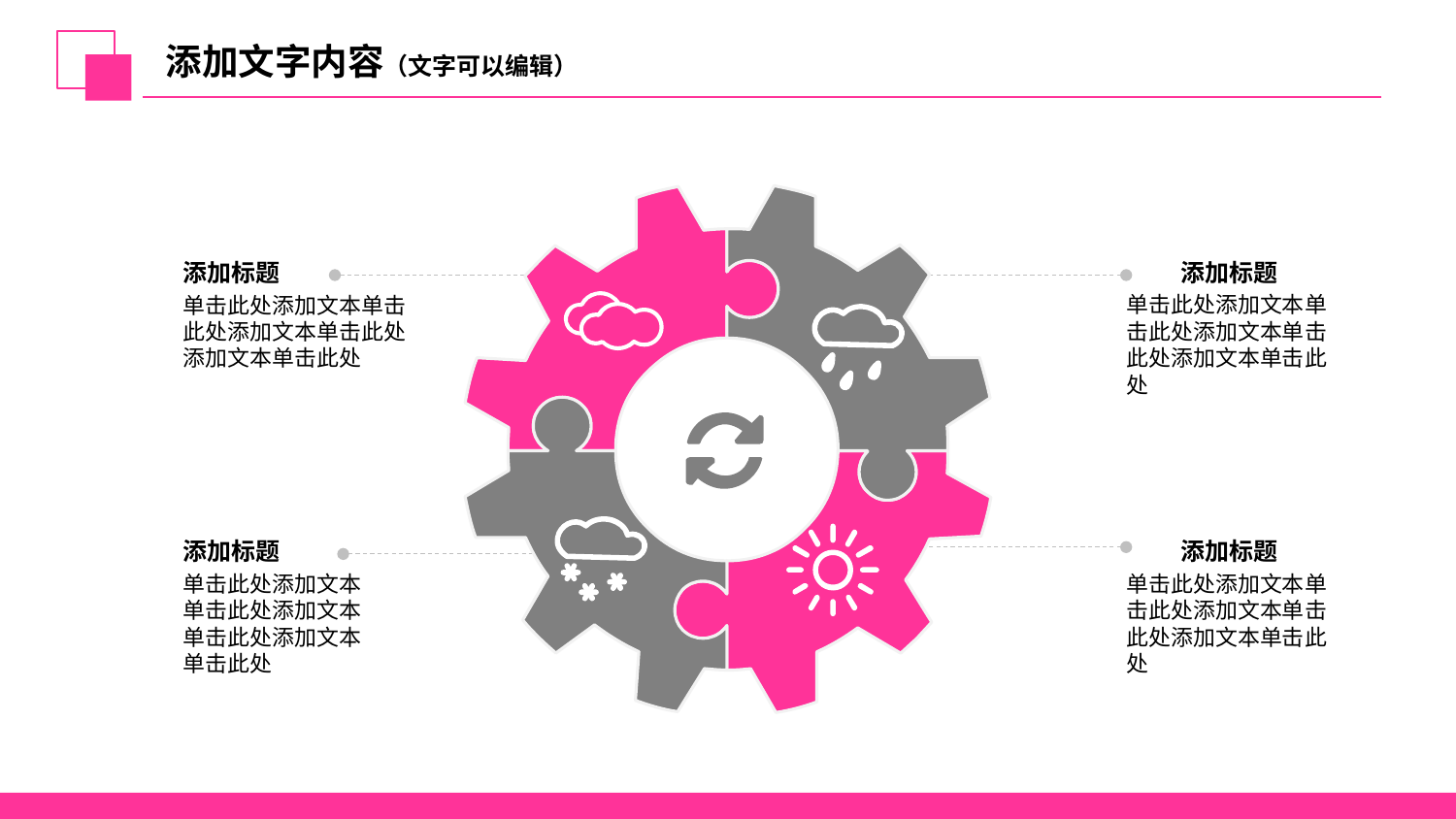

添加文字内容（文字可以编辑）

添加标题

单击此处添加文本单击此处添加文本单击此处添加文本单击此处
添加标题

单击此处添加文本单击此处添加文本单击此处添加文本单击此处

添加标题

单击此处添加文本单击此处添加文本单击此处添加文本单击此处
添加标题

单击此处添加文本单击此处添加文本单击此处添加文本单击此处